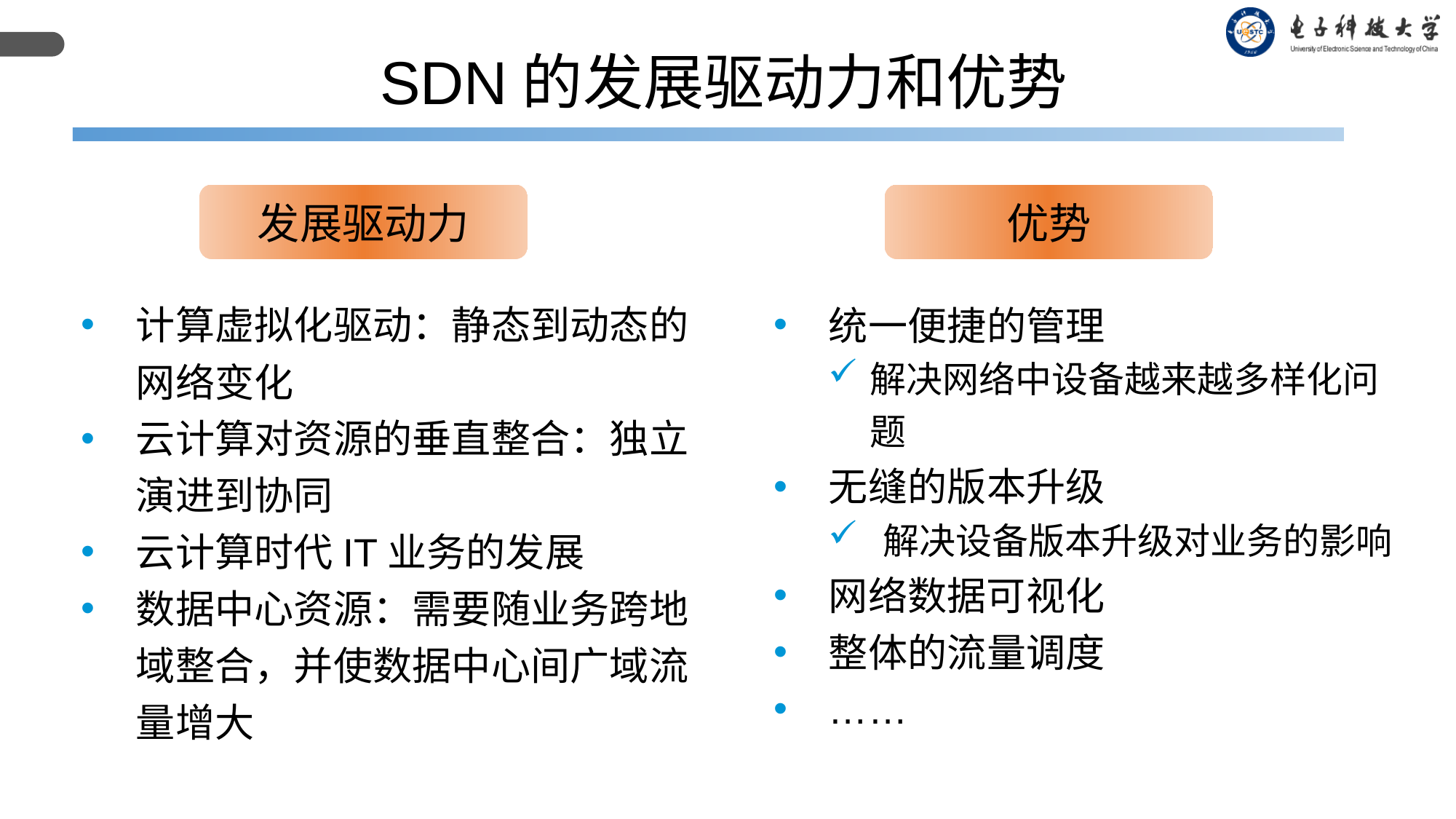

SDN的发展驱动力和优势

发展驱动力
优势
计算虚拟化驱动：静态到动态的网络变化
云计算对资源的垂直整合：独立演进到协同
云计算时代IT业务的发展
数据中心资源：需要随业务跨地域整合，并使数据中心间广域流量增大
统一便捷的管理
解决网络中设备越来越多样化问题
无缝的版本升级
解决设备版本升级对业务的影响
网络数据可视化
整体的流量调度
……